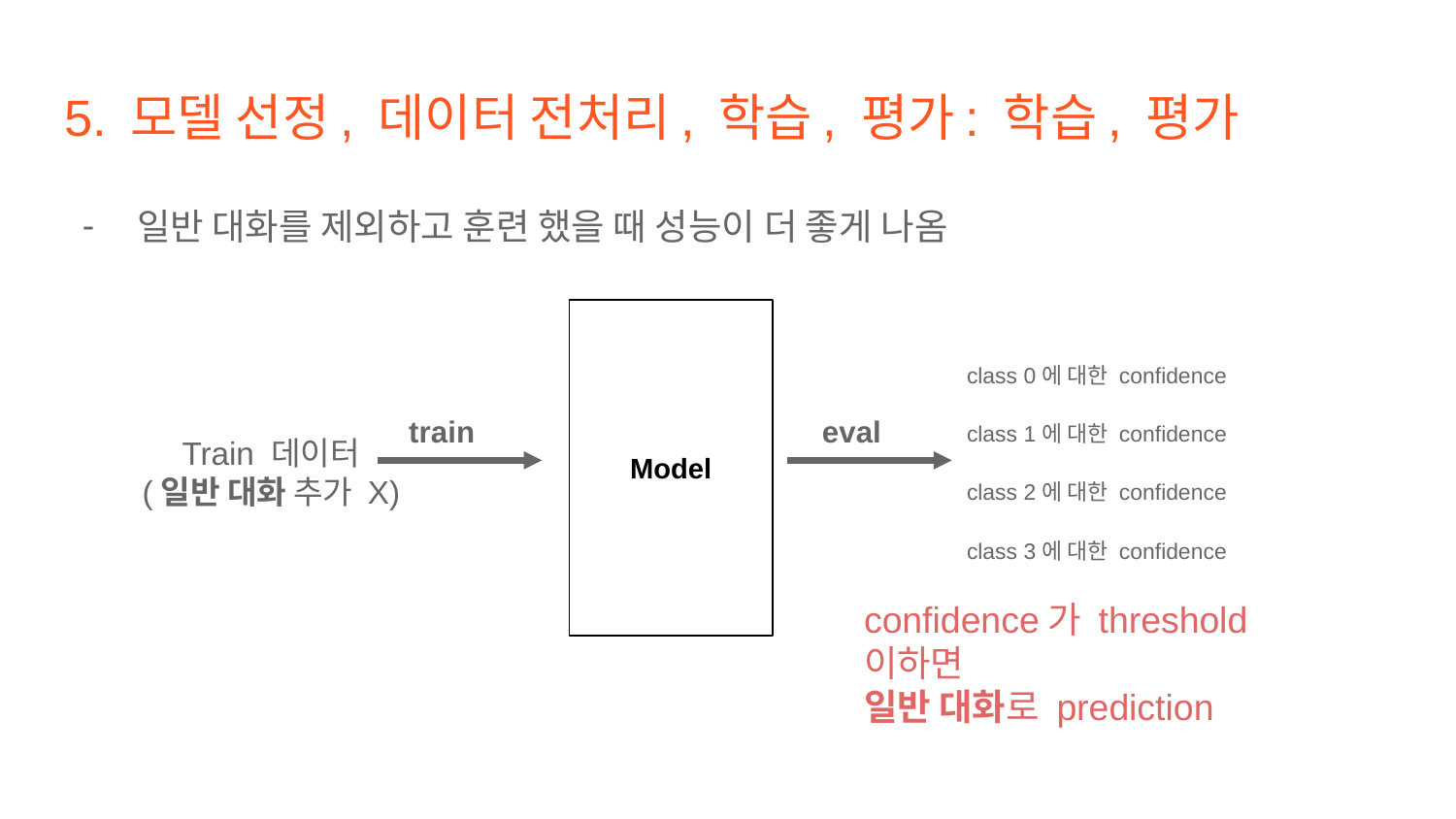

# 5. 모델 선정, 데이터 전처리, 학습, 평가: 학습, 평가

일반 대화를 제외하고 훈련 했을 때 성능이 더 좋게 나옴

Model
class 0에 대한 confidence
train
eval
class 1에 대한 confidence
Train 데이터
(일반 대화 추가 X)
class 2에 대한 confidence
class 3에 대한 confidence
confidence가 threshold 이하면
일반 대화로 prediction